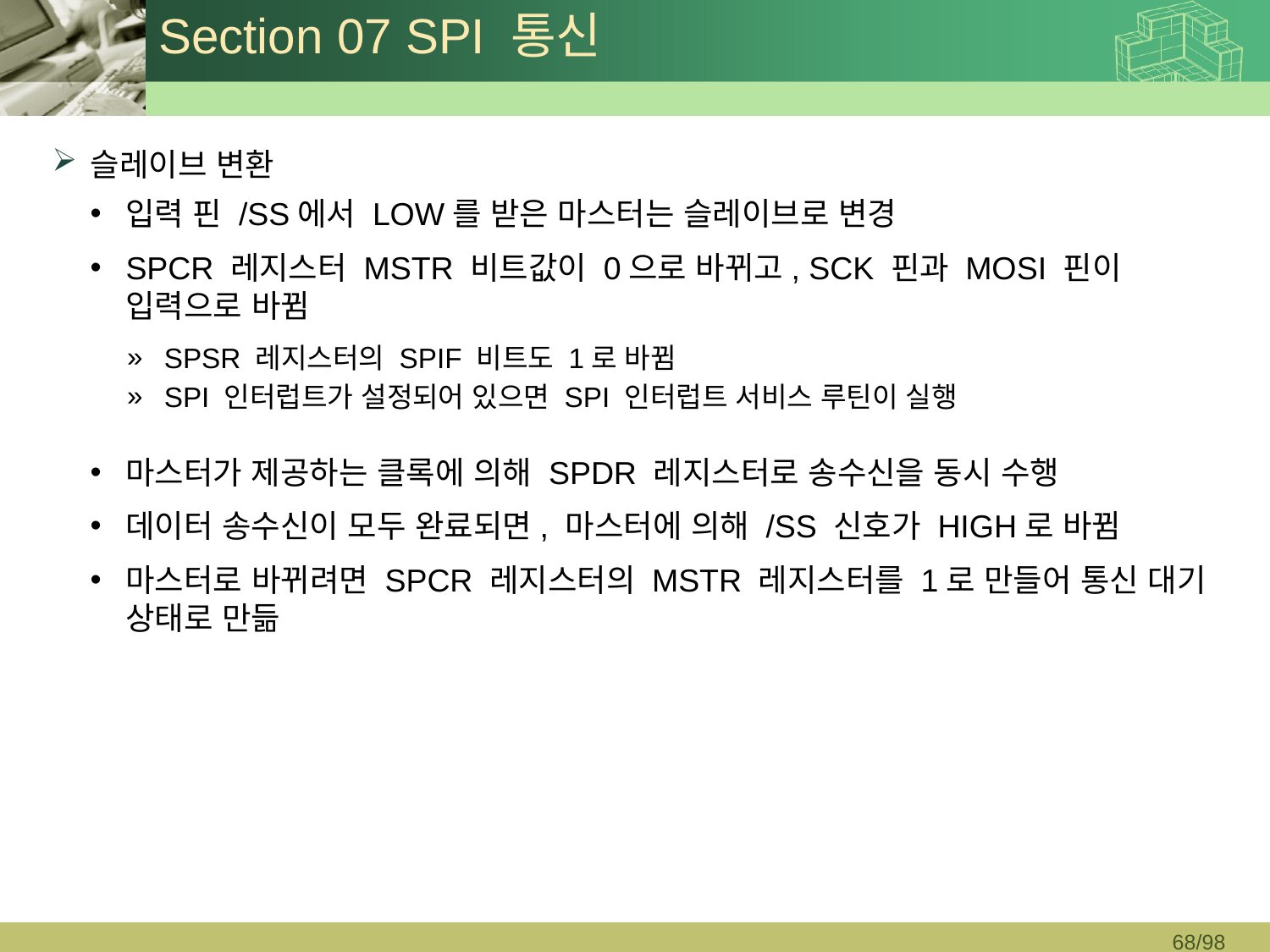

# Section 07 SPI 통신
슬레이브 변환
입력 핀 /SS에서 LOW를 받은 마스터는 슬레이브로 변경
SPCR 레지스터 MSTR 비트값이 0으로 바뀌고, SCK 핀과 MOSI 핀이 입력으로 바뀜
SPSR 레지스터의 SPIF 비트도 1로 바뀜
SPI 인터럽트가 설정되어 있으면 SPI 인터럽트 서비스 루틴이 실행
마스터가 제공하는 클록에 의해 SPDR 레지스터로 송수신을 동시 수행
데이터 송수신이 모두 완료되면, 마스터에 의해 /SS 신호가 HIGH로 바뀜
마스터로 바뀌려면 SPCR 레지스터의 MSTR 레지스터를 1로 만들어 통신 대기 상태로 만듦